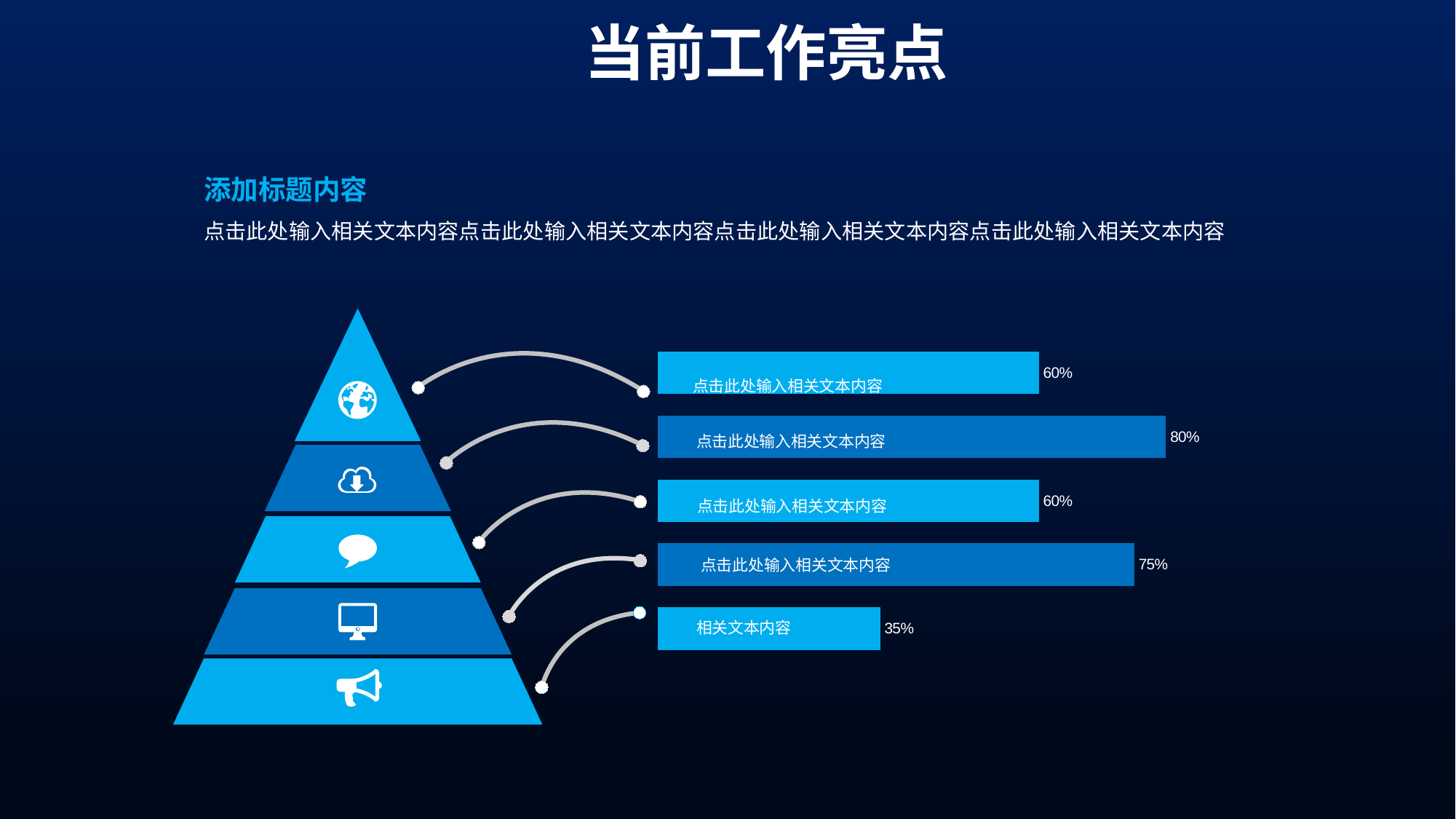

当前工作亮点
添加标题内容
点击此处输入相关文本内容点击此处输入相关文本内容点击此处输入相关文本内容点击此处输入相关文本内容

### Chart

| Category |  |  |  |  |  |
|---|---|---|---|---|---|

点击此处输入相关文本内容
点击此处输入相关文本内容
点击此处输入相关文本内容
点击此处输入相关文本内容
相关文本内容